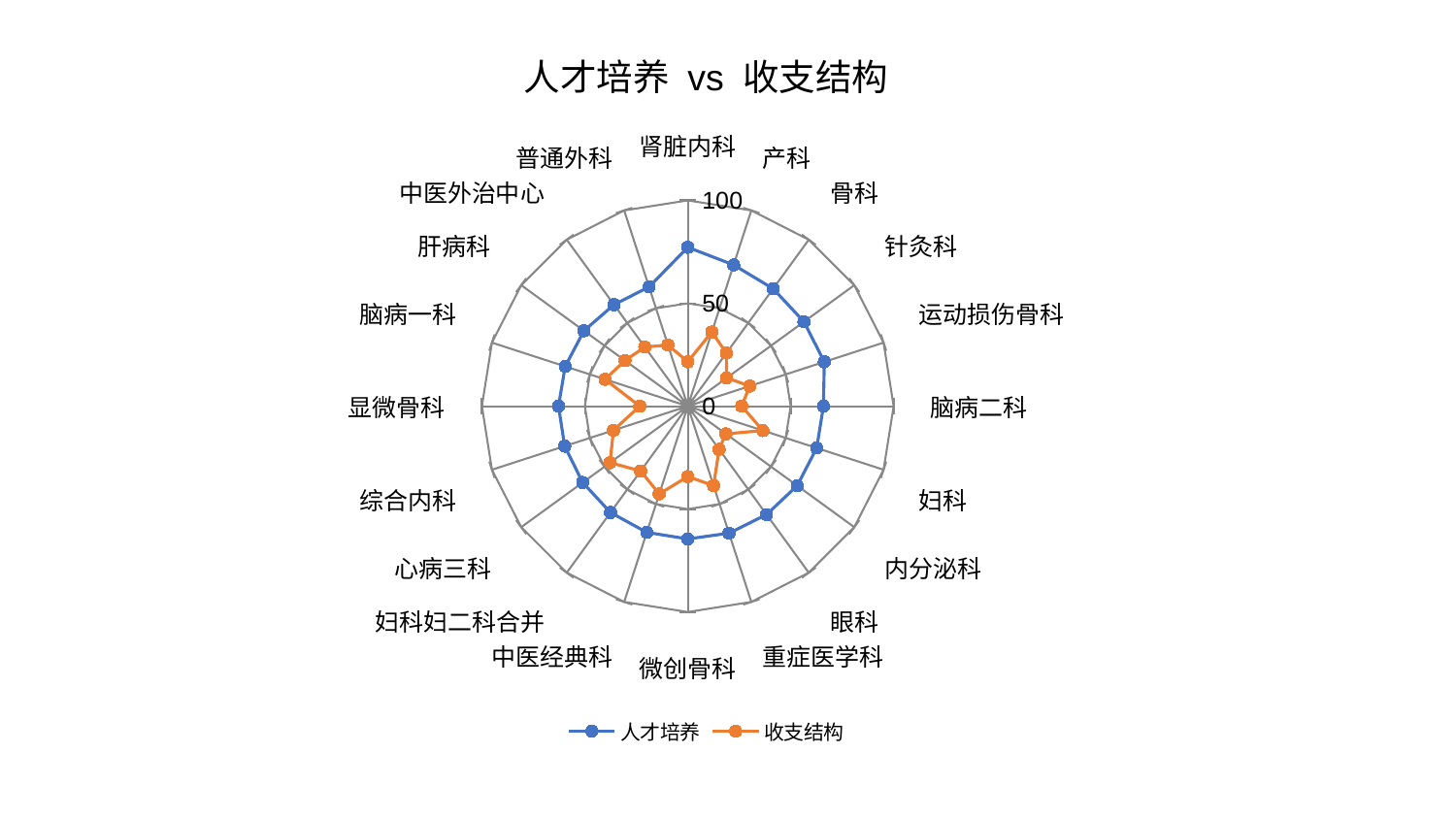

### Chart: 人才培养 vs 收支结构

| Category | 人才培养 | 收支结构 |
|---|---|---|
| 肾脏内科 | 77.20638297849611 | 21.607072047154027 |
| 产科 | 72.16720718812475 | 37.91542286492043 |
| 骨科 | 70.57291016743956 | 31.918128130352276 |
| 针灸科 | 69.7675589166502 | 23.39885316329629 |
| 运动损伤骨科 | 69.75122554811952 | 31.659532689217603 |
| 脑病二科 | 65.91367109105393 | 26.21627763915931 |
| 妇科 | 65.84851364891658 | 38.378775422573234 |
| 内分泌科 | 65.7033658383025 | 22.915312369968035 |
| 眼科 | 65.12424414170617 | 25.916989747828282 |
| 重症医学科 | 64.88834422095063 | 40.60107044076259 |
| 微创骨科 | 64.51346262792462 | 34.20529797473332 |
| 中医经典科 | 64.46152830264931 | 44.840212345838225 |
| 妇科妇二科合并 | 63.860196689818615 | 38.93839783758429 |
| 心病三科 | 63.1061276958637 | 46.674918378772084 |
| 综合内科 | 62.86781755997959 | 37.96420383893539 |
| 显微骨科 | 62.7952994760746 | 23.342028179606952 |
| 脑病一科 | 62.58991034184563 | 42.296864671971626 |
| 肝病科 | 62.345356533663384 | 37.700375089500355 |
| 中医外治中心 | 60.96463526596043 | 35.52752275957635 |
| 普通外科 | 60.93069875161073 | 31.258120222165974 |
86